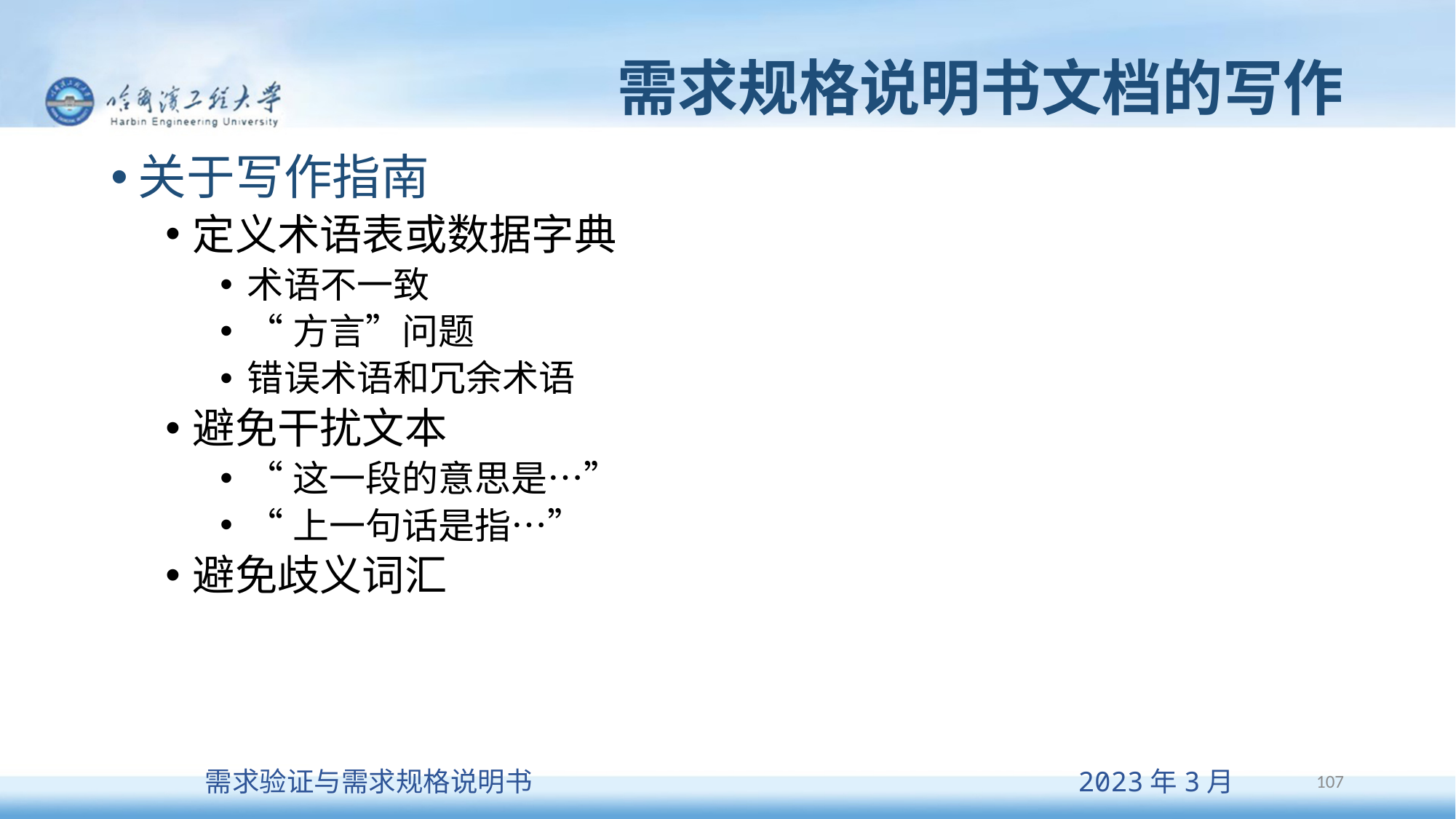

# 需求规格说明书文档的写作
关于写作指南
定义术语表或数据字典
术语不一致
“方言”问题
错误术语和冗余术语
避免干扰文本
“这一段的意思是…”
“上一句话是指…”
避免歧义词汇
107